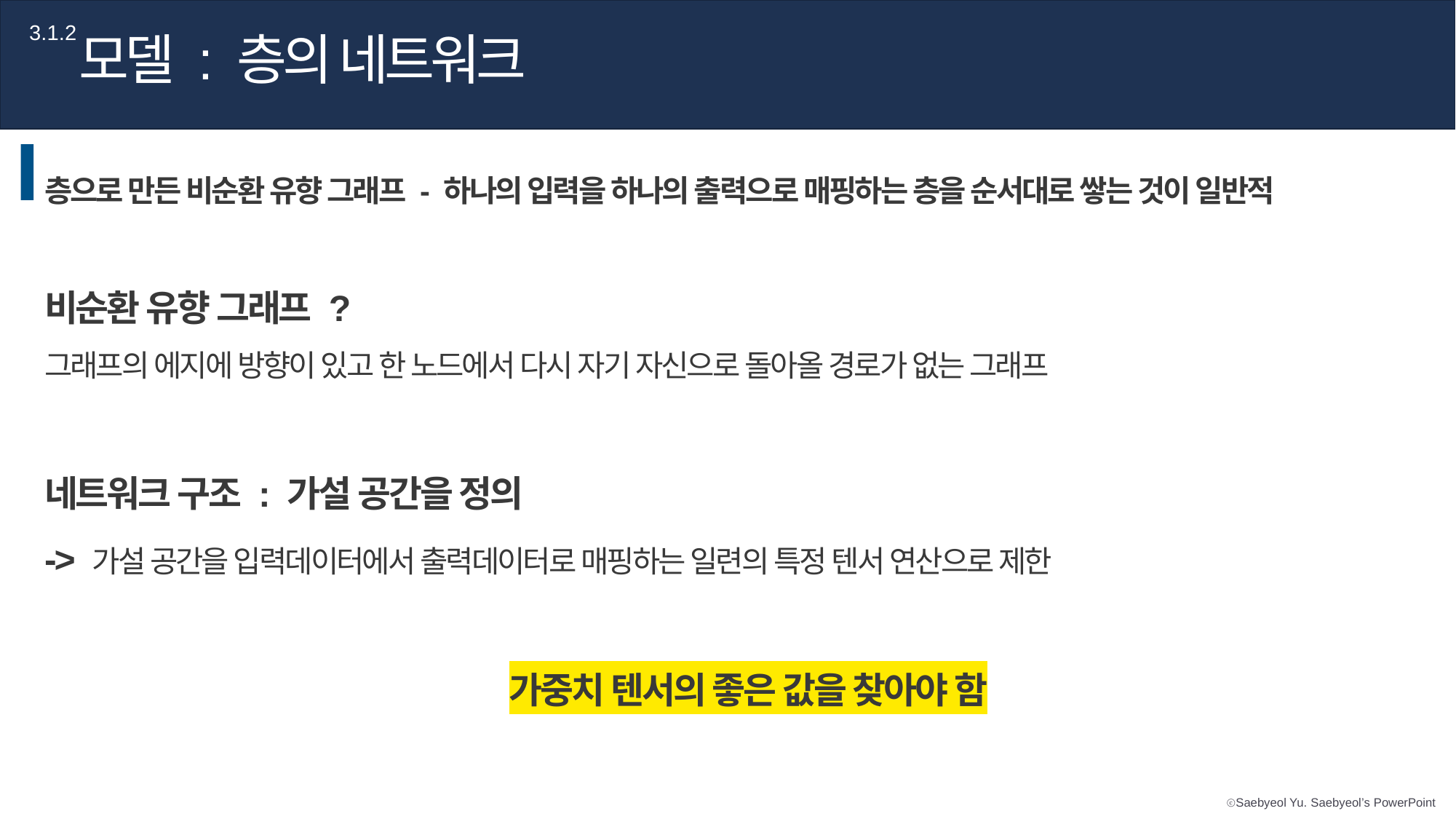

3.1.2
모델 : 층의 네트워크

층으로 만든 비순환 유향 그래프 - 하나의 입력을 하나의 출력으로 매핑하는 층을 순서대로 쌓는 것이 일반적

비순환 유향 그래프 ?
그래프의 에지에 방향이 있고 한 노드에서 다시 자기 자신으로 돌아올 경로가 없는 그래프

네트워크 구조 : 가설 공간을 정의
-> 가설 공간을 입력데이터에서 출력데이터로 매핑하는 일련의 특정 텐서 연산으로 제한

가중치 텐서의 좋은 값을 찾아야 함